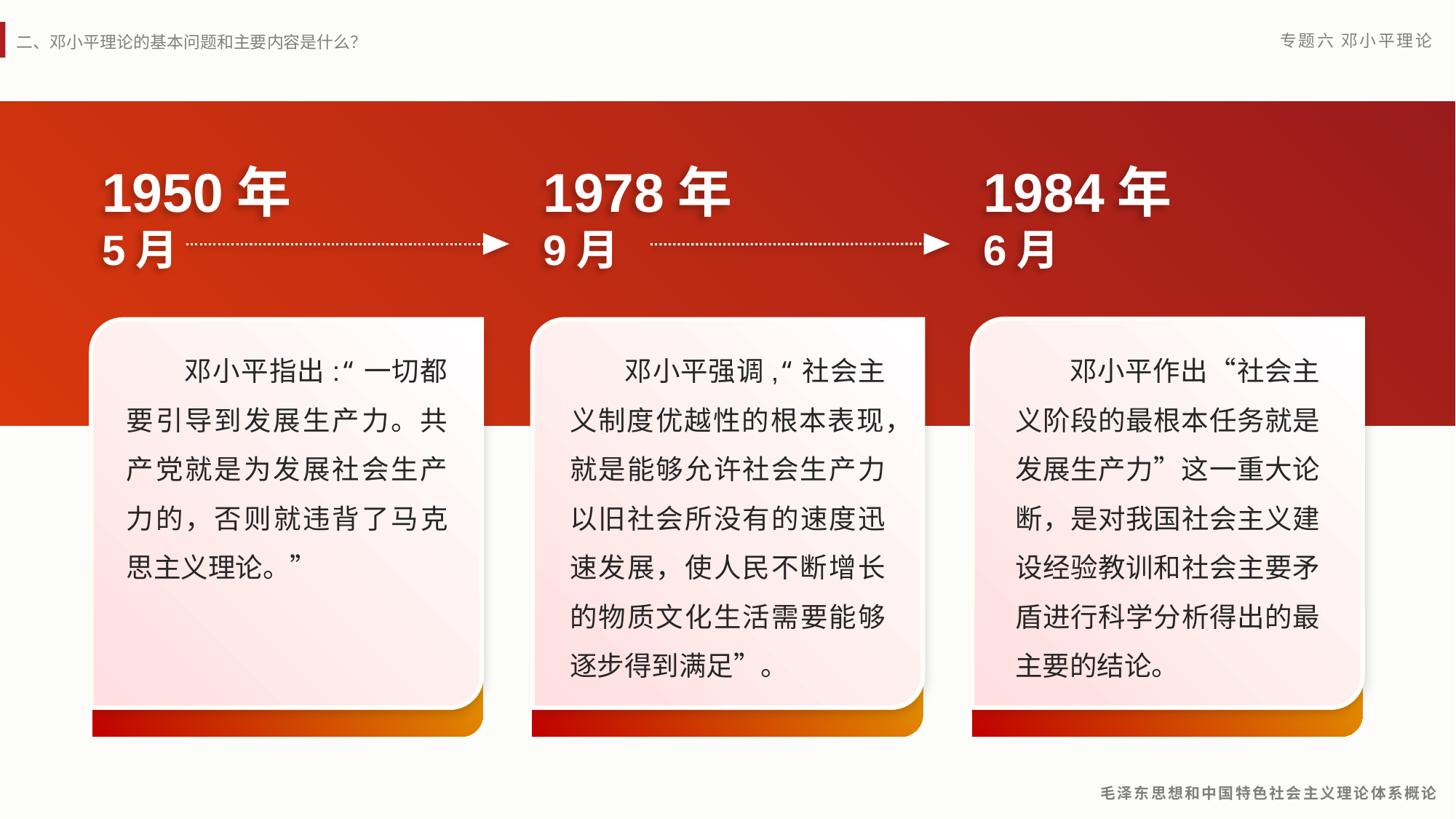

1950年
5月
1978年
9月
1984年
6月

       邓小平指出:“一切都要引导到发展生产力。共产党就是为发展社会生产力的，否则就违背了马克思主义理论。”
       邓小平强调,“社会主义制度优越性的根本表现，就是能够允许社会生产力以旧社会所没有的速度迅速发展，使人民不断增长的物质文化生活需要能够逐步得到满足”。
       邓小平作出“社会主义阶段的最根本任务就是发展生产力”这一重大论断，是对我国社会主义建设经验教训和社会主要矛盾进行科学分析得出的最主要的结论。